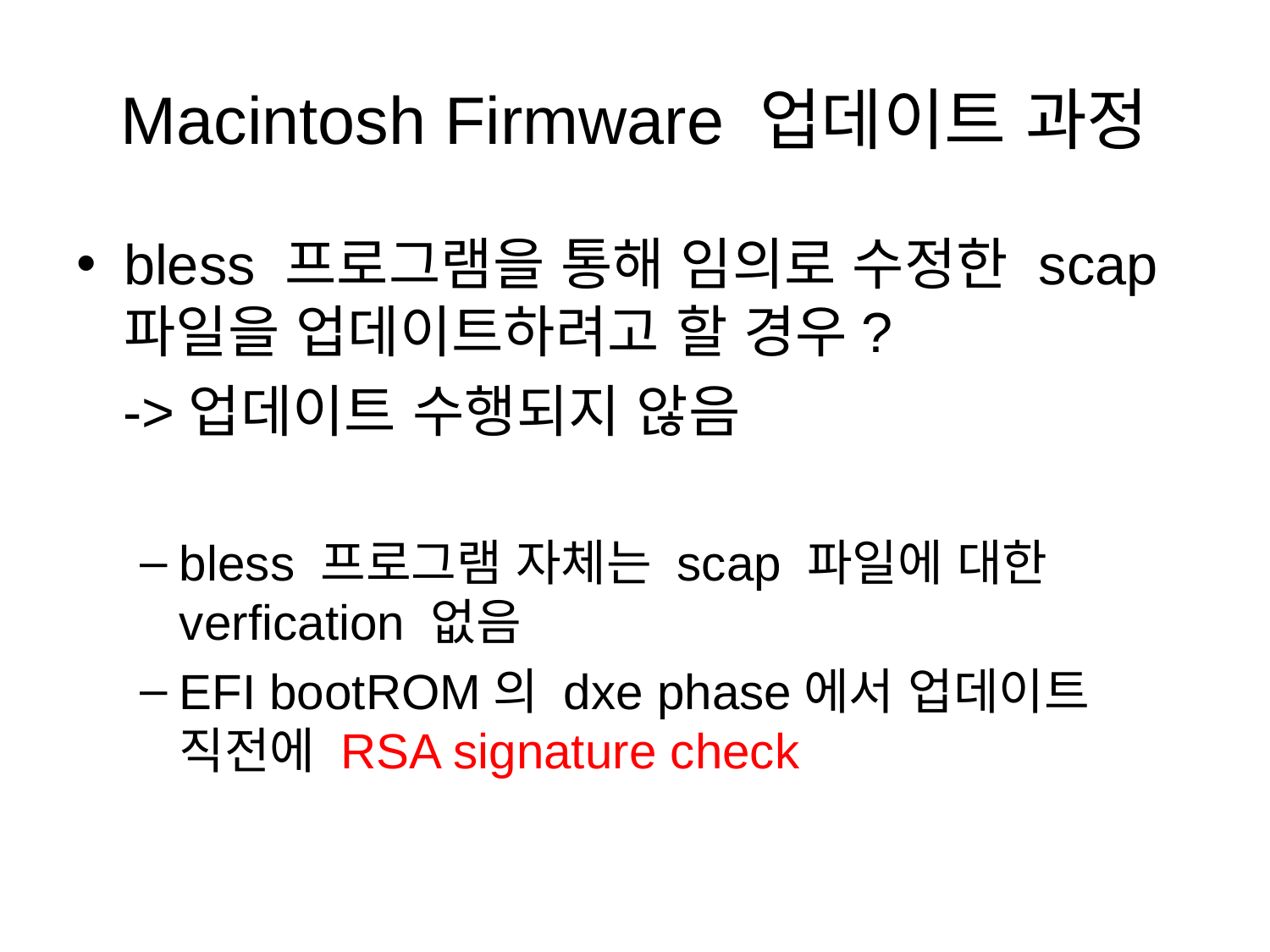

# Macintosh Firmware 업데이트 과정
bless 프로그램을 통해 임의로 수정한 scap 파일을 업데이트하려고 할 경우?
   ->업데이트 수행되지 않음

bless 프로그램 자체는 scap 파일에 대한 verfication 없음
EFI bootROM의 dxe phase에서 업데이트 직전에 RSA signature check